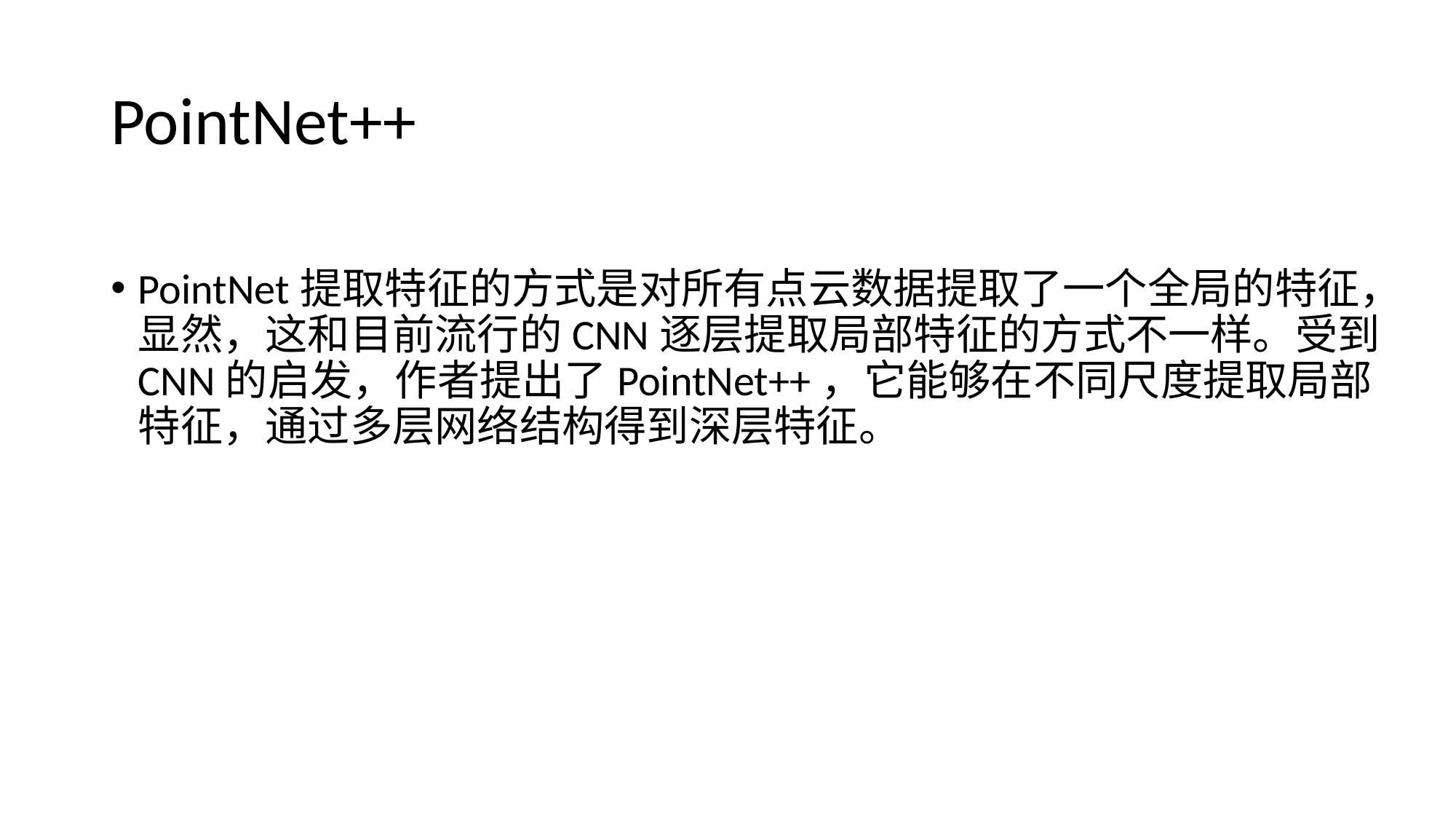

# PointNet++
PointNet提取特征的方式是对所有点云数据提取了一个全局的特征，显然，这和目前流行的CNN逐层提取局部特征的方式不一样。受到CNN的启发，作者提出了PointNet++，它能够在不同尺度提取局部特征，通过多层网络结构得到深层特征。